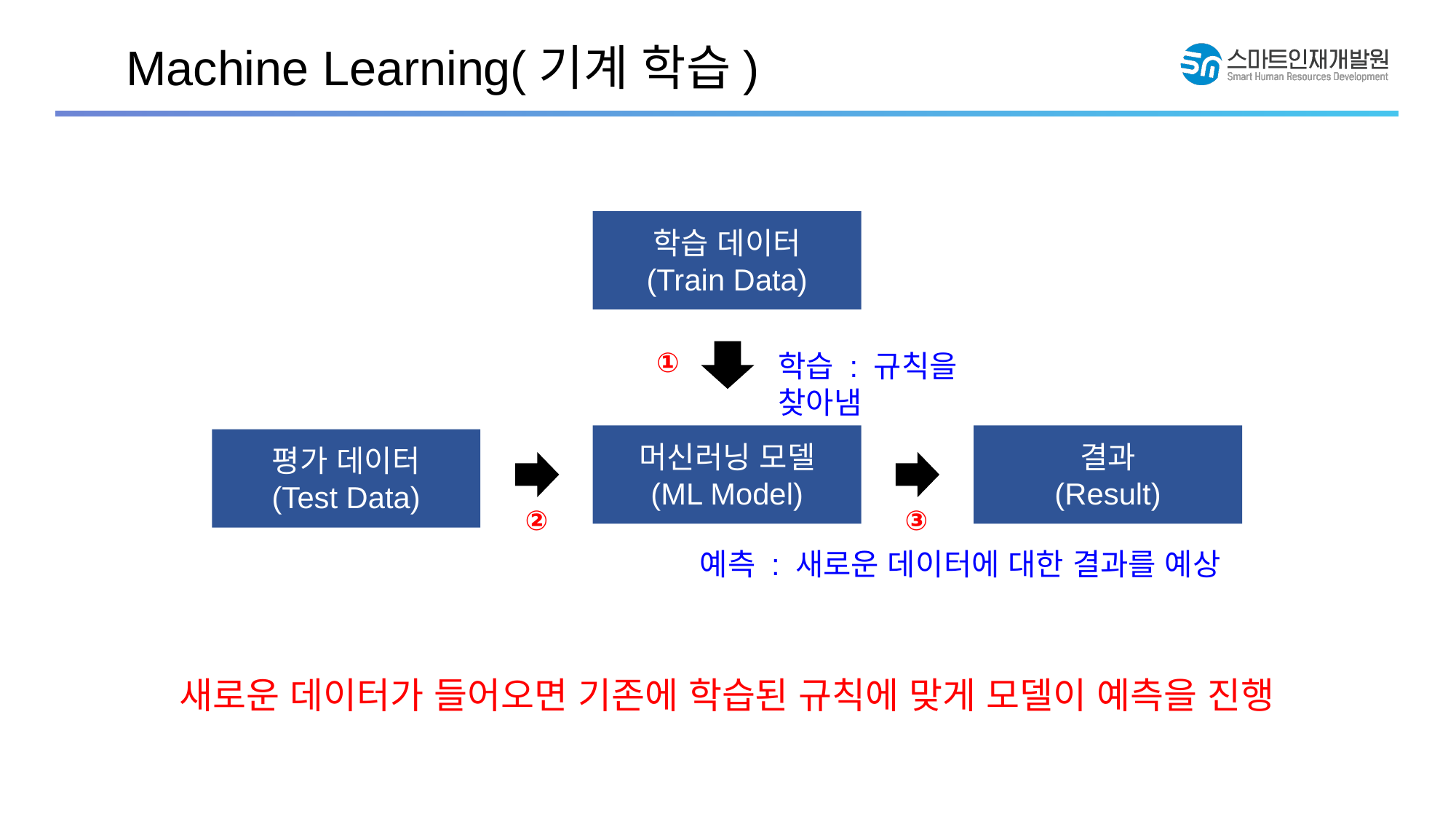

Machine Learning(기계 학습)
학습 데이터
(Train Data)
①

학습 : 규칙을 찾아냄
결과
(Result)
머신러닝 모델
(ML Model)
평가 데이터
(Test Data)

②
③
예측 : 새로운 데이터에 대한 결과를 예상
새로운 데이터가 들어오면 기존에 학습된 규칙에 맞게 모델이 예측을 진행